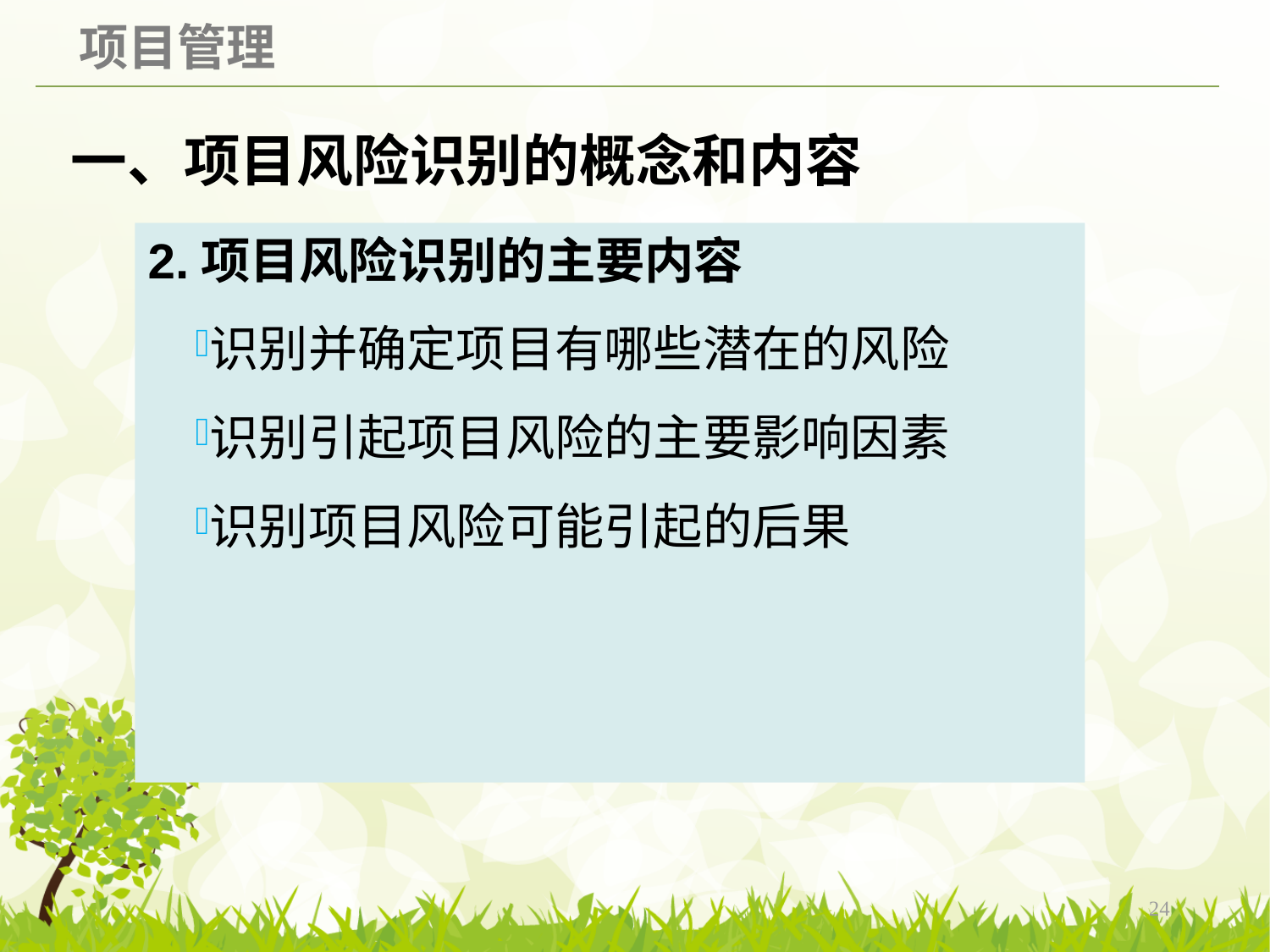

# 一、项目风险识别的概念和内容
2.项目风险识别的主要内容
识别并确定项目有哪些潜在的风险
识别引起项目风险的主要影响因素
识别项目风险可能引起的后果

24